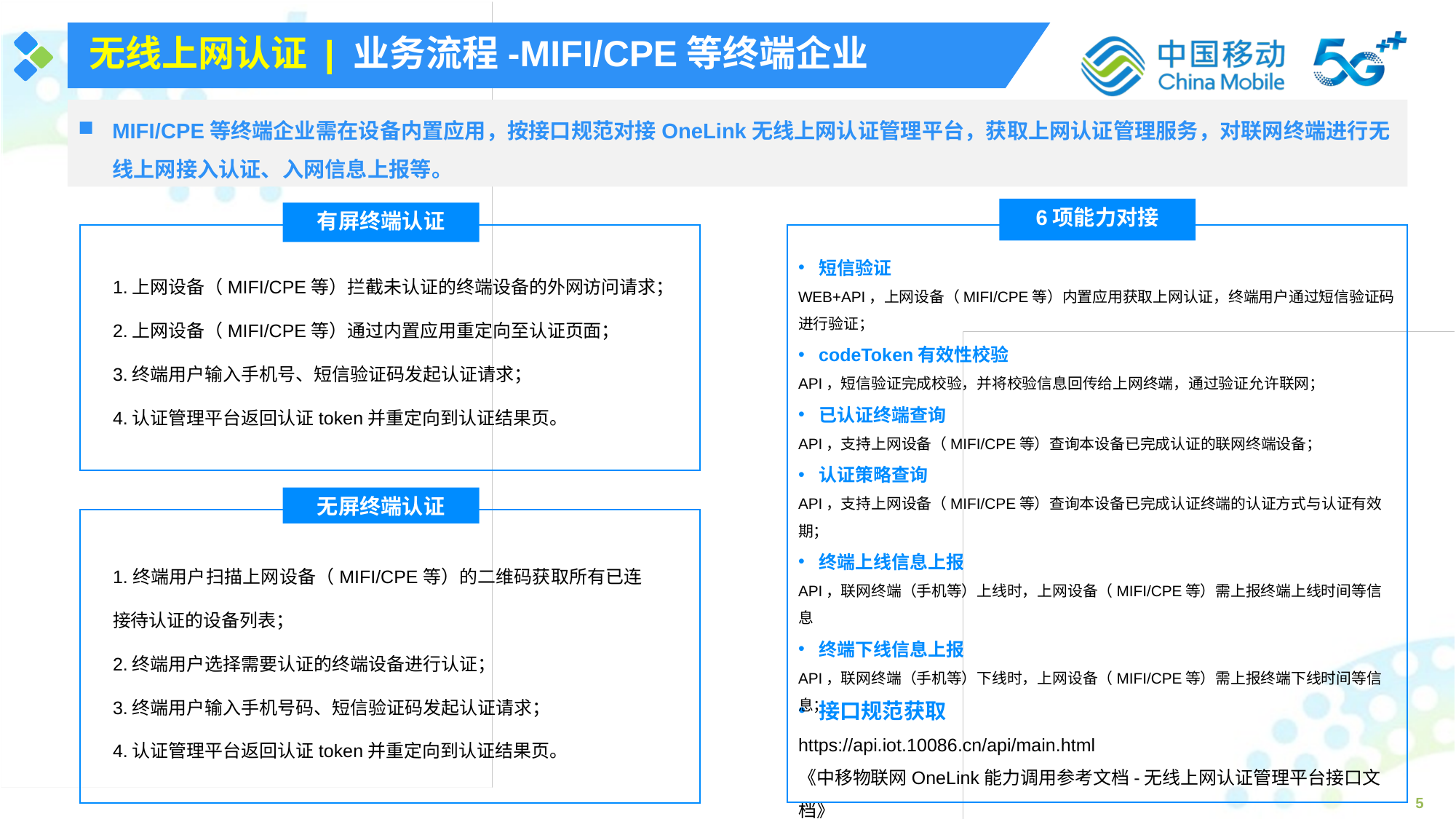

无线上网认证 | 业务流程-MIFI/CPE等终端企业

MIFI/CPE等终端企业需在设备内置应用，按接口规范对接OneLink无线上网认证管理平台，获取上网认证管理服务，对联网终端进行无线上网接入认证、入网信息上报等。
6项能力对接
有屏终端认证

短信验证
WEB+API，上网设备（MIFI/CPE等）内置应用获取上网认证，终端用户通过短信验证码进行验证；
codeToken有效性校验
API，短信验证完成校验，并将校验信息回传给上网终端，通过验证允许联网；
已认证终端查询
API，支持上网设备（MIFI/CPE等）查询本设备已完成认证的联网终端设备；
认证策略查询
API，支持上网设备（MIFI/CPE等）查询本设备已完成认证终端的认证方式与认证有效期；
终端上线信息上报
API，联网终端（手机等）上线时，上网设备（MIFI/CPE等）需上报终端上线时间等信息
终端下线信息上报
API，联网终端（手机等）下线时，上网设备（MIFI/CPE等）需上报终端下线时间等信息；

1.上网设备（MIFI/CPE等）拦截未认证的终端设备的外网访问请求；
2.上网设备（MIFI/CPE等）通过内置应用重定向至认证页面；
3.终端用户输入手机号、短信验证码发起认证请求；
4.认证管理平台返回认证token并重定向到认证结果页。
无屏终端认证

1.终端用户扫描上网设备（MIFI/CPE等）的二维码获取所有已连接待认证的设备列表；
2.终端用户选择需要认证的终端设备进行认证；
3.终端用户输入手机号码、短信验证码发起认证请求；
4.认证管理平台返回认证token并重定向到认证结果页。
接口规范获取
https://api.iot.10086.cn/api/main.html
《中移物联网OneLink能力调用参考文档-无线上网认证管理平台接口文档》